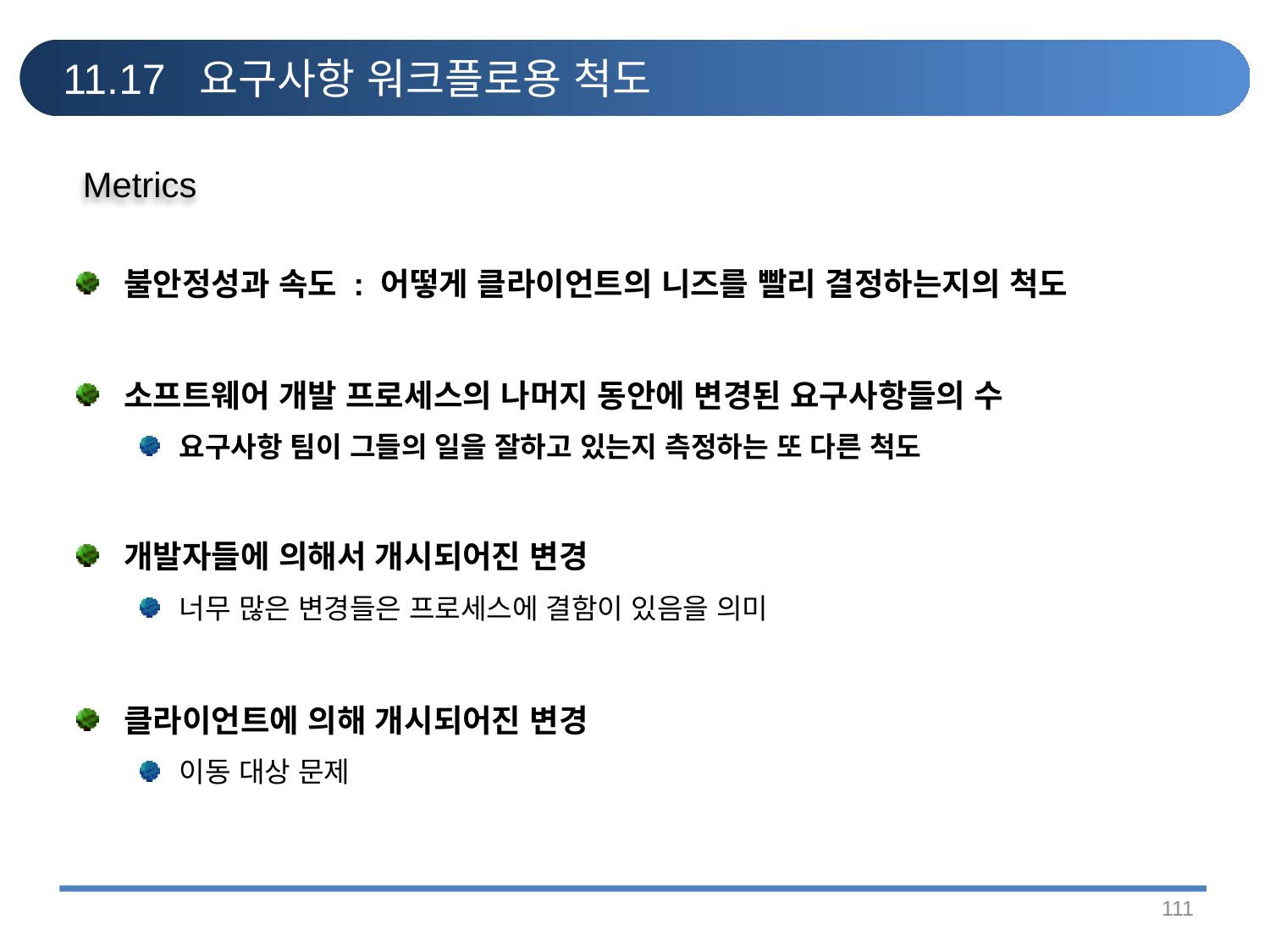

# 11.17  요구사항 워크플로용 척도
Metrics
불안정성과 속도 : 어떻게 클라이언트의 니즈를 빨리 결정하는지의 척도

소프트웨어 개발 프로세스의 나머지 동안에 변경된 요구사항들의 수
요구사항 팀이 그들의 일을 잘하고 있는지 측정하는 또 다른 척도

개발자들에 의해서 개시되어진 변경
너무 많은 변경들은 프로세스에 결함이 있음을 의미

클라이언트에 의해 개시되어진 변경
이동 대상 문제

111